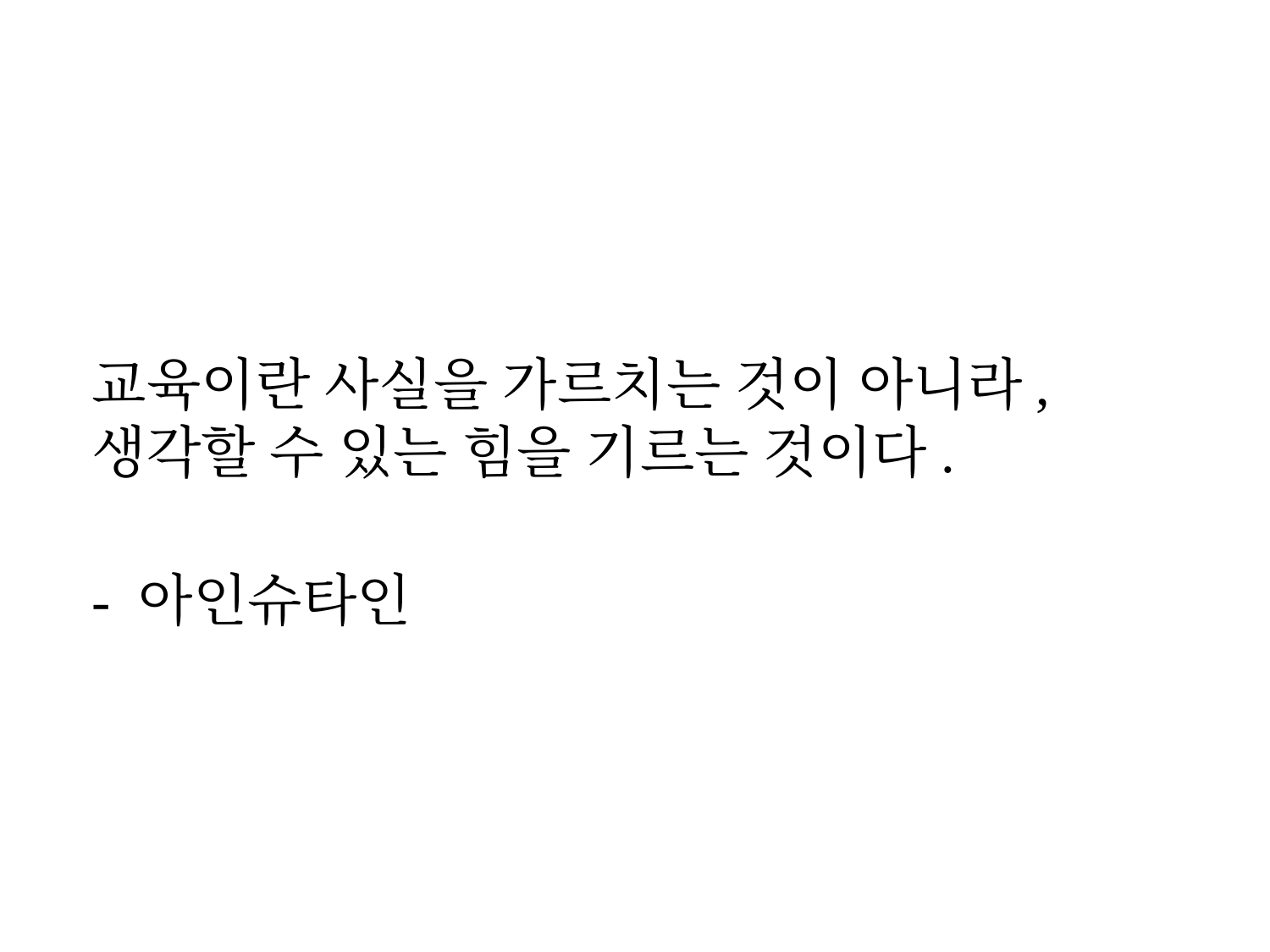

교육이란 사실을 가르치는 것이 아니라, 생각할 수 있는 힘을 기르는 것이다.

- 아인슈타인